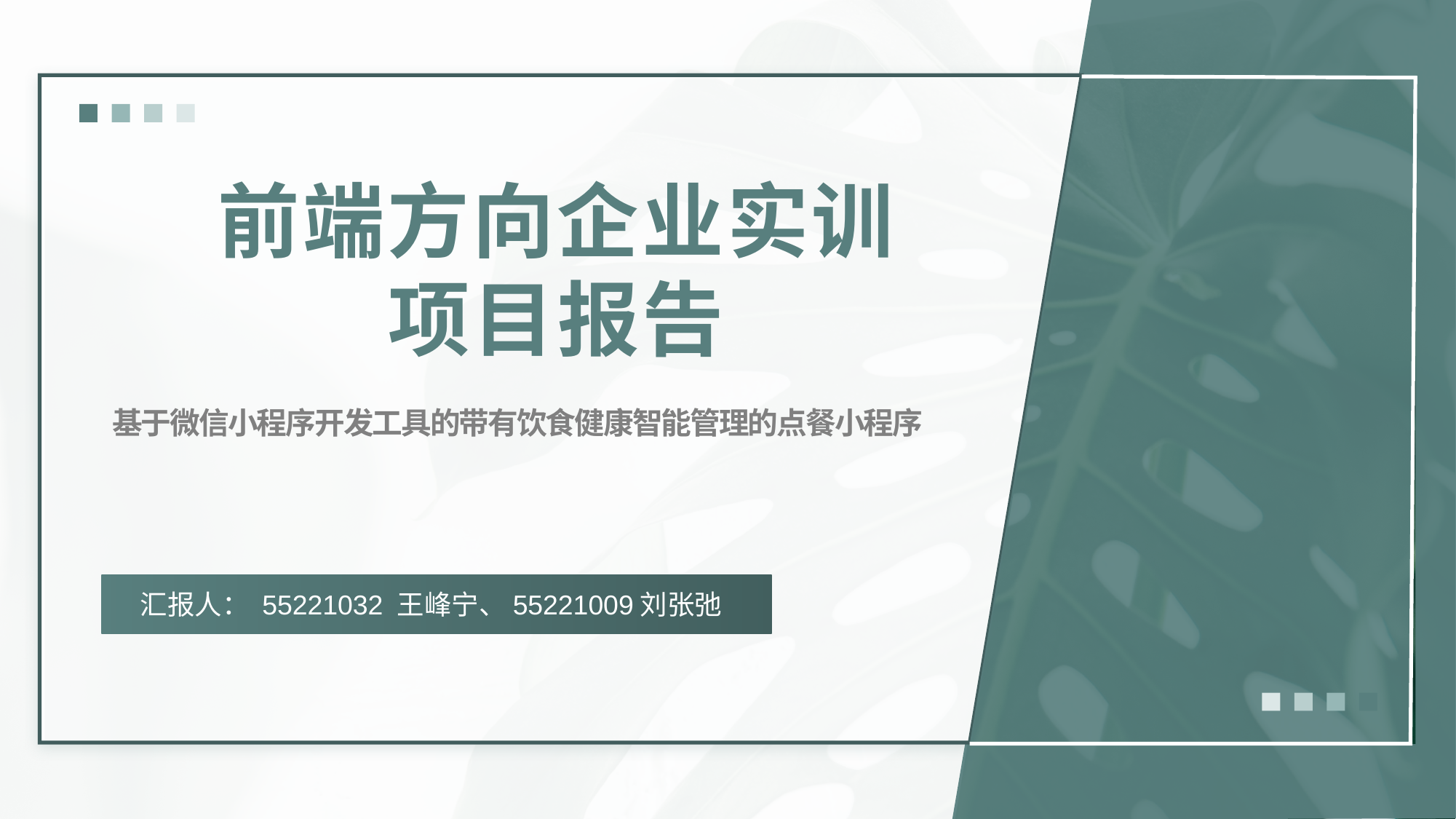

前端方向企业实训
项目报告
基于微信小程序开发工具的带有饮食健康智能管理的点餐小程序

汇报人： 55221032 王峰宁、55221009刘张弛